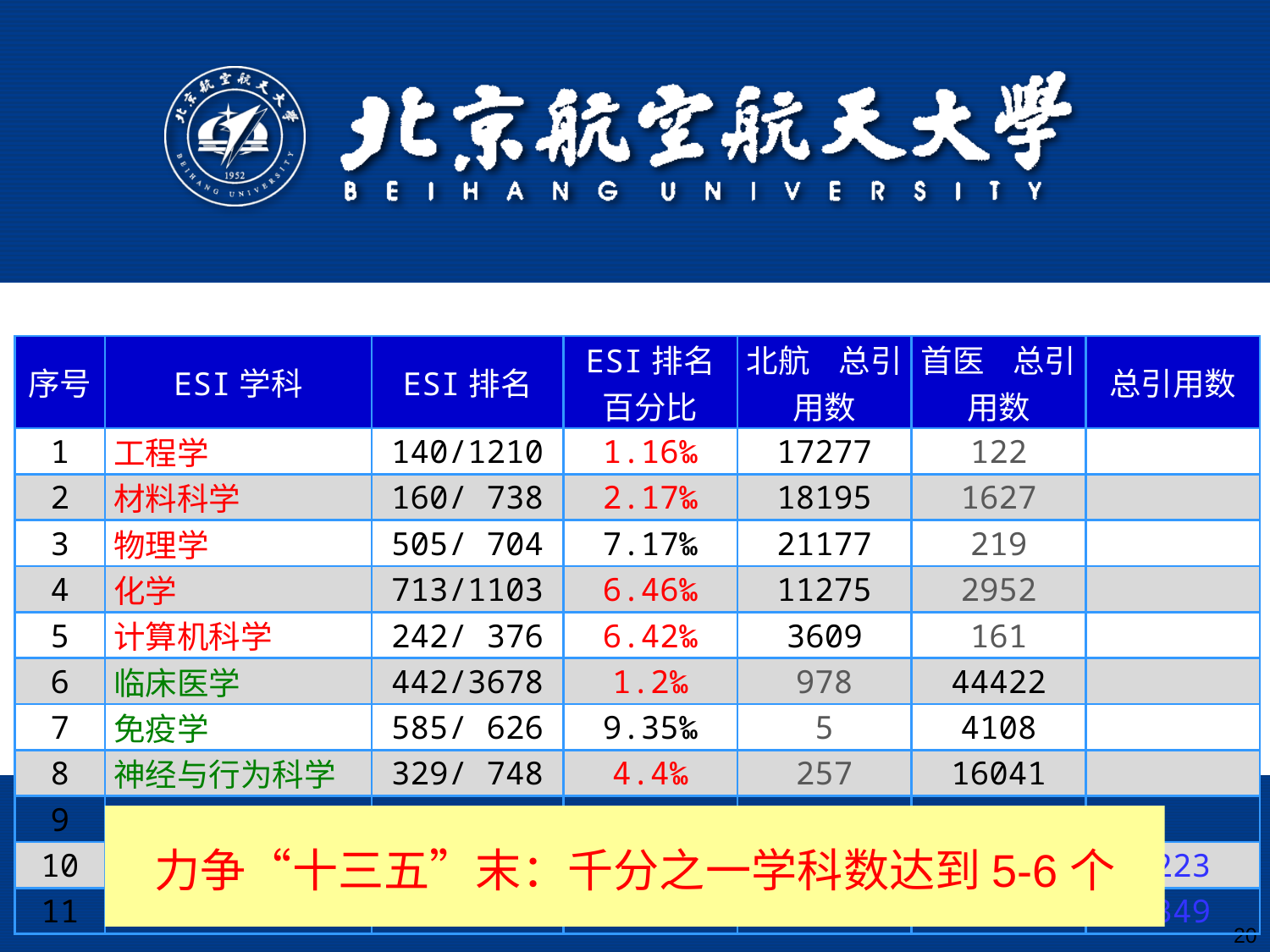

| 序号 | ESI学科 | ESI排名 | ESI排名 百分比 | 北航 总引用数 | 首医 总引用数 | 总引用数 |
| --- | --- | --- | --- | --- | --- | --- |
| 1 | 工程学 | 140/1210 | 1.16‰ | 17277 | 122 |  |
| 2 | 材料科学 | 160/ 738 | 2.17‰ | 18195 | 1627 |  |
| 3 | 物理学 | 505/ 704 | 7.17‰ | 21177 | 219 |  |
| 4 | 化学 | 713/1103 | 6.46‰ | 11275 | 2952 |  |
| 5 | 计算机科学 | 242/ 376 | 6.42‰ | 3609 | 161 |  |
| 6 | 临床医学 | 442/3678 | 1.2‰ | 978 | 44422 |  |
| 7 | 免疫学 | 585/ 626 | 9.35‰ | 5 | 4108 |  |
| 8 | 神经与行为科学 | 329/ 748 | 4.4‰ | 257 | 16041 |  |
| 9 | 药理学与毒理学 | 564/ 740 | 7.62‰ | 66 | 4041 |  |
| 10 | 生物与生物化学 | 791/ 871 | 9.08‰ | 1126 | 5097 | 6223 |
| 11 | 社会科学总论 | 1065/1203 | 8.85‰ | 602 | 747 | 1349 |
力争“十三五”末：千分之一学科数达到5-6个
20